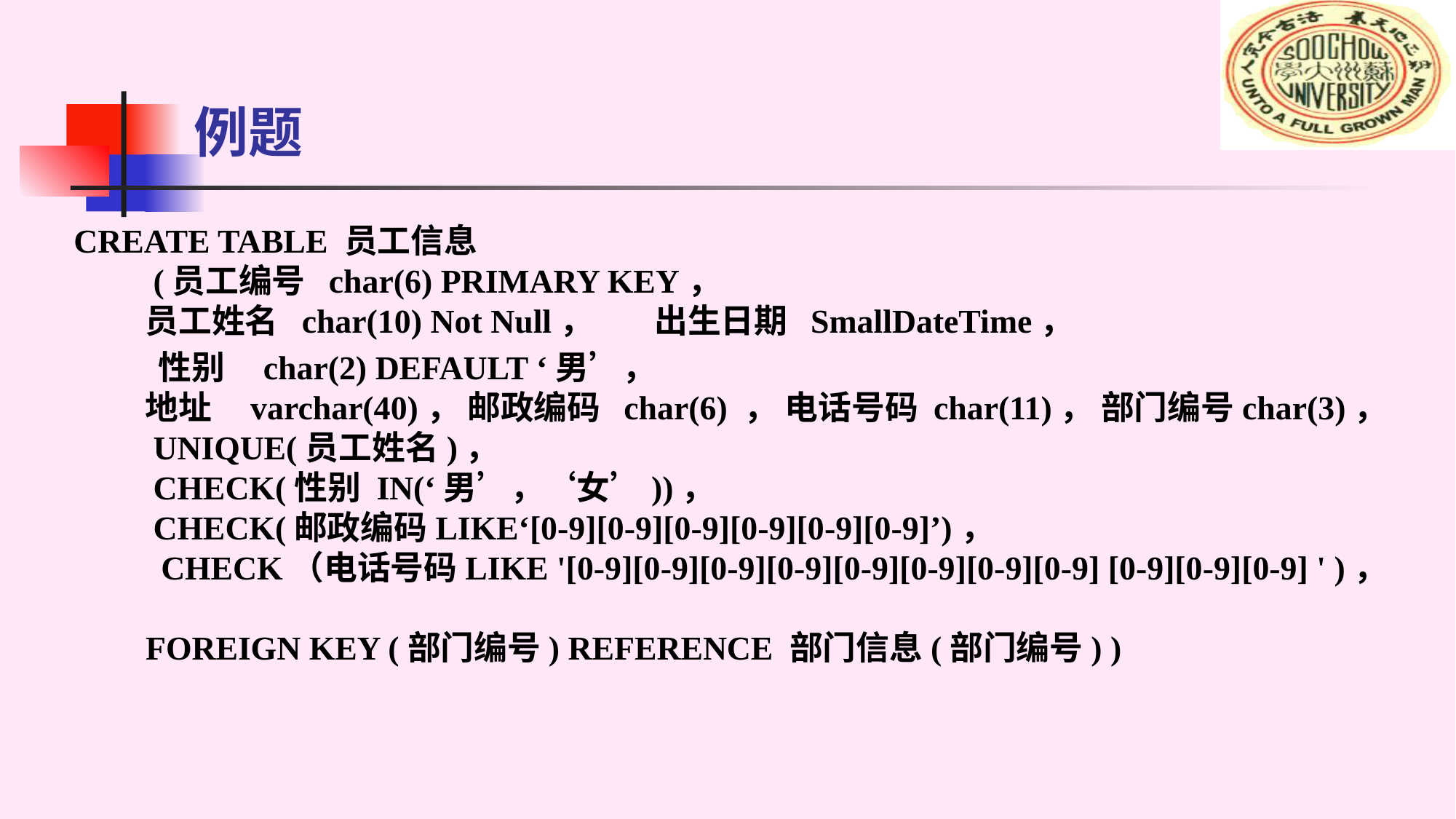

# 例题
CREATE TABLE 员工信息
    (员工编号  char(6) PRIMARY KEY，
    员工姓名  char(10) Not Null，        出生日期  SmallDateTime，
          性别    char(2) DEFAULT ‘男’，
    地址    varchar(40)， 邮政编码  char(6) ， 电话号码 char(11)， 部门编号char(3)，
    UNIQUE(员工姓名)，         
    CHECK(性别 IN(‘男’，‘女’))，             
    CHECK(邮政编码LIKE‘[0-9][0-9][0-9][0-9][0-9][0-9]’)，
     CHECK（电话号码LIKE '[0-9][0-9][0-9][0-9][0-9][0-9][0-9][0-9] [0-9][0-9][0-9] ' )，
   FOREIGN KEY (部门编号) REFERENCE 部门信息(部门编号) )